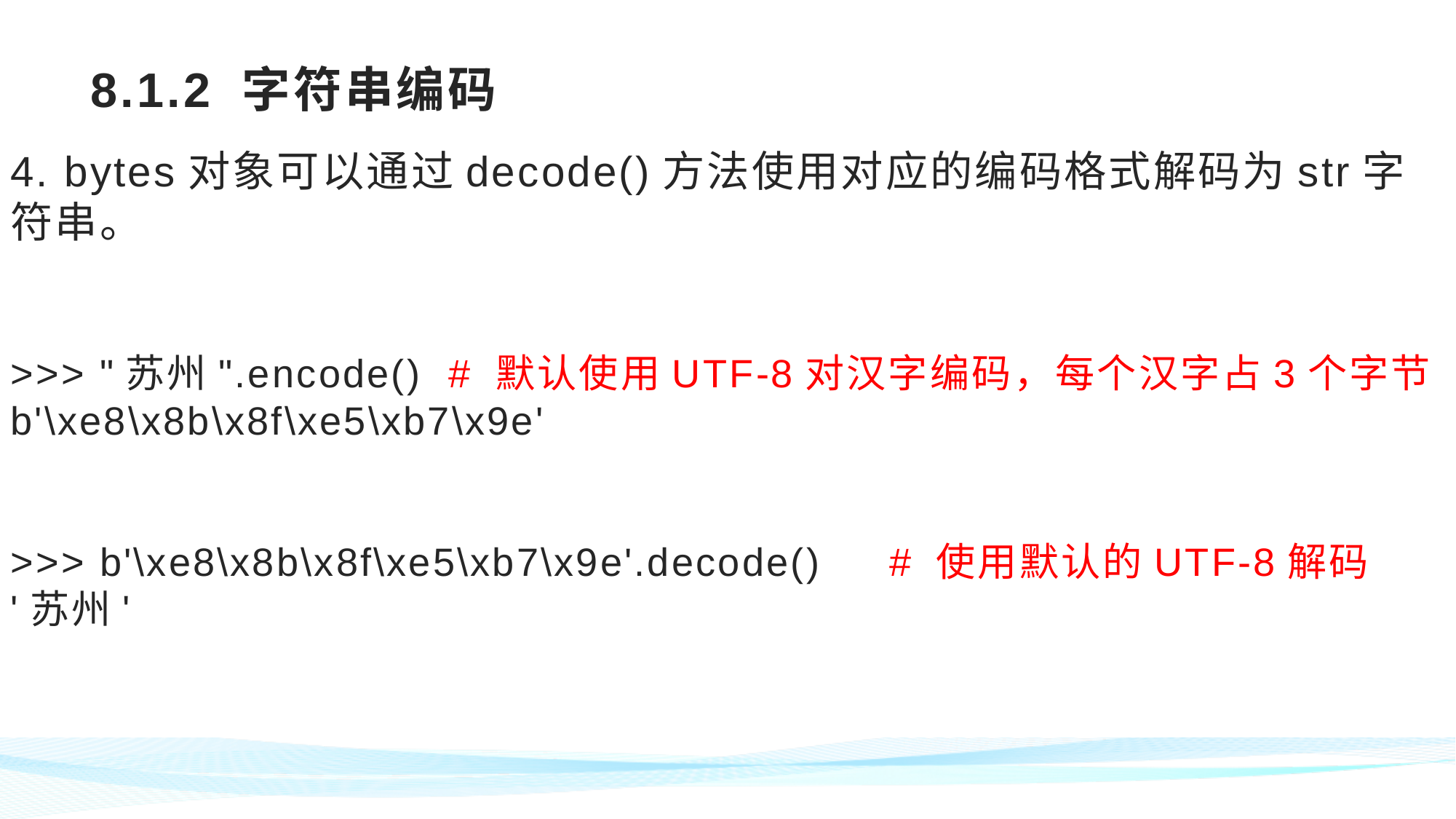

# 8.1.2 字符串编码
4. bytes对象可以通过decode()方法使用对应的编码格式解码为str字符串。

>>> "苏州".encode()  # 默认使用UTF-8对汉字编码，每个汉字占3个字节
b'\xe8\x8b\x8f\xe5\xb7\x9e'

>>> b'\xe8\x8b\x8f\xe5\xb7\x9e'.decode()     # 使用默认的UTF-8解码
'苏州'